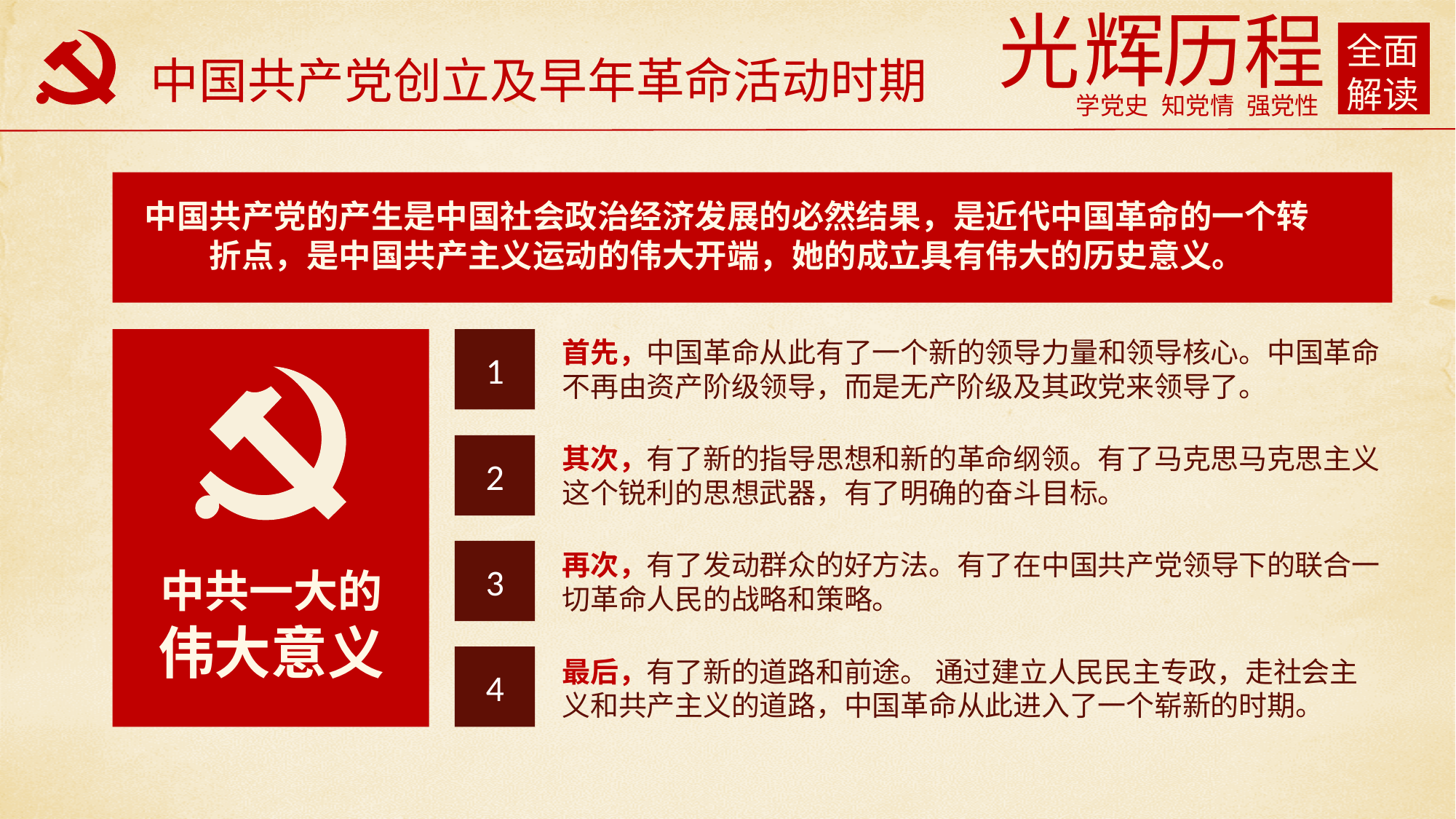

中国共产党创立及早年革命活动时期

中国共产党的产生是中国社会政治经济发展的必然结果，是近代中国革命的一个转折点，是中国共产主义运动的伟大开端，她的成立具有伟大的历史意义。

中共一大的
伟大意义
1
首先，中国革命从此有了一个新的领导力量和领导核心。中国革命不再由资产阶级领导，而是无产阶级及其政党来领导了。
2
其次，有了新的指导思想和新的革命纲领。有了马克思马克思主义这个锐利的思想武器，有了明确的奋斗目标。
3
再次，有了发动群众的好方法。有了在中国共产党领导下的联合一切革命人民的战略和策略。
4
最后，有了新的道路和前途。 通过建立人民民主专政，走社会主义和共产主义的道路，中国革命从此进入了一个崭新的时期。
延时符